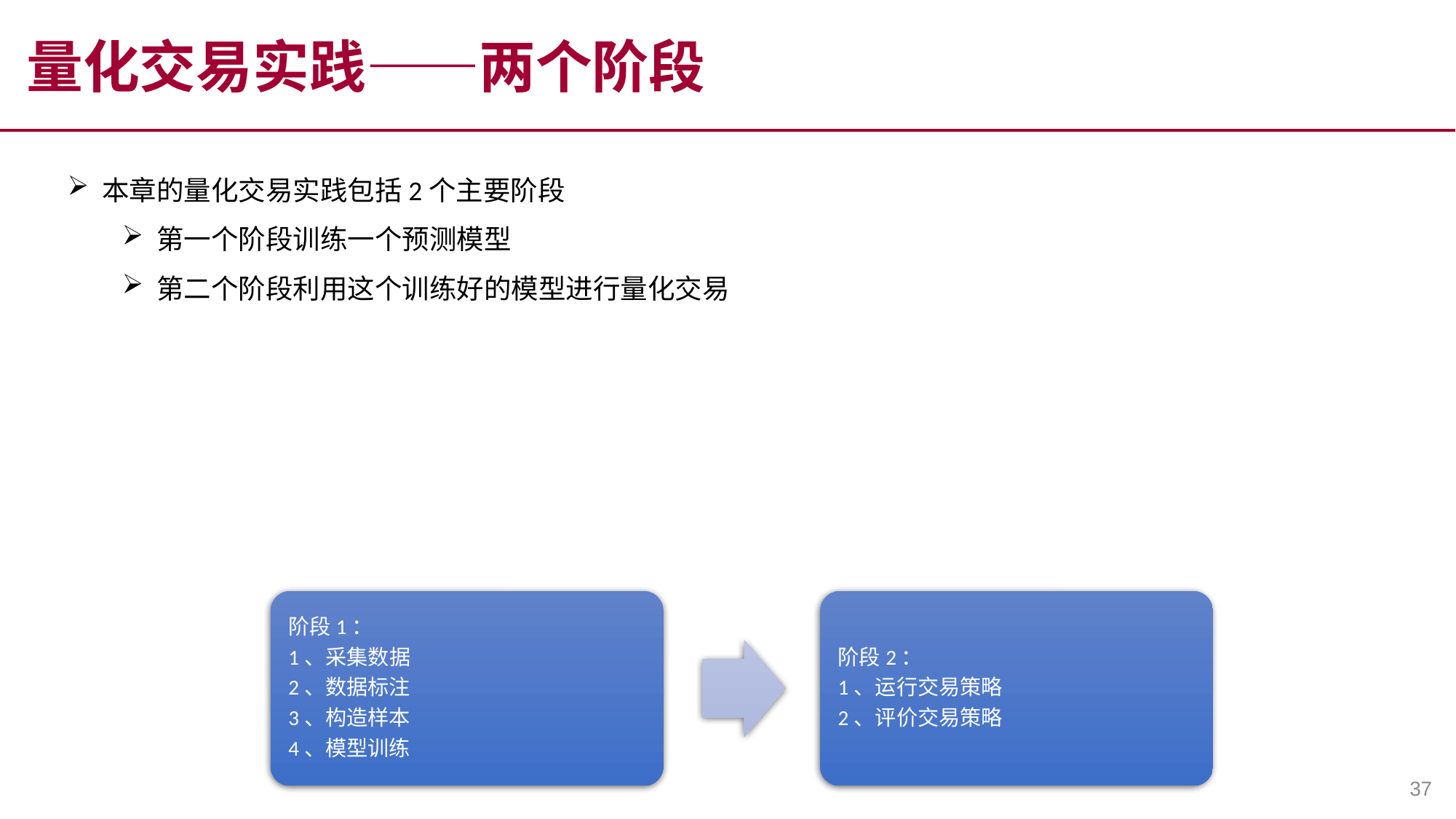

量化交易实践——两个阶段
本章的量化交易实践包括2个主要阶段
第一个阶段训练一个预测模型
第二个阶段利用这个训练好的模型进行量化交易
阶段1：
1、采集数据
2、数据标注
3、构造样本
4、模型训练

阶段2：
1、运行交易策略
2、评价交易策略
37